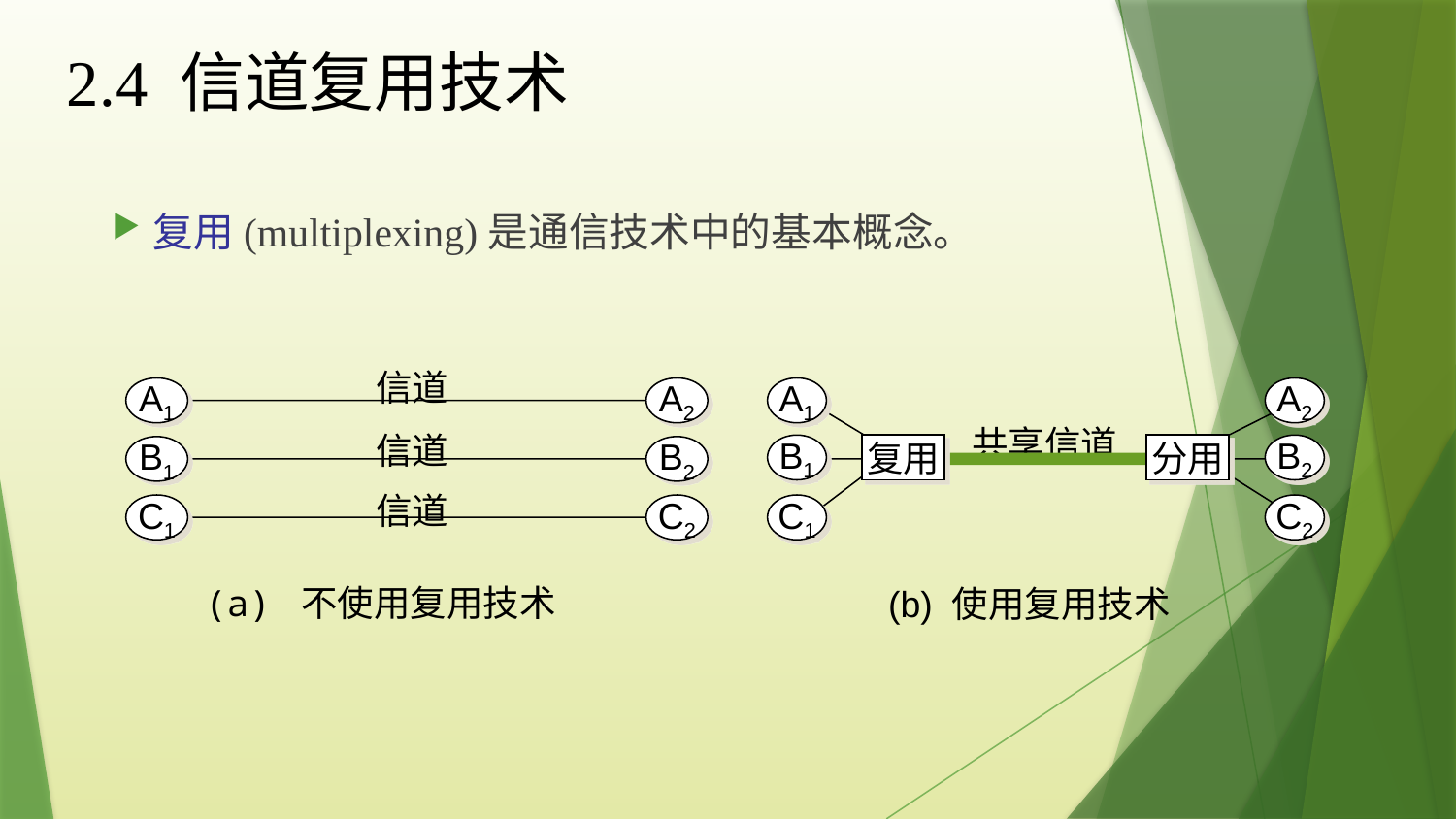

# 2.4 信道复用技术
复用(multiplexing)是通信技术中的基本概念。
信道
A1
A2
A1
A2

共享信道
信道
复用
分用
B1
B2
B1
B2

信道
C1
C2
C1
C2
(a) 不使用复用技术
(b) 使用复用技术